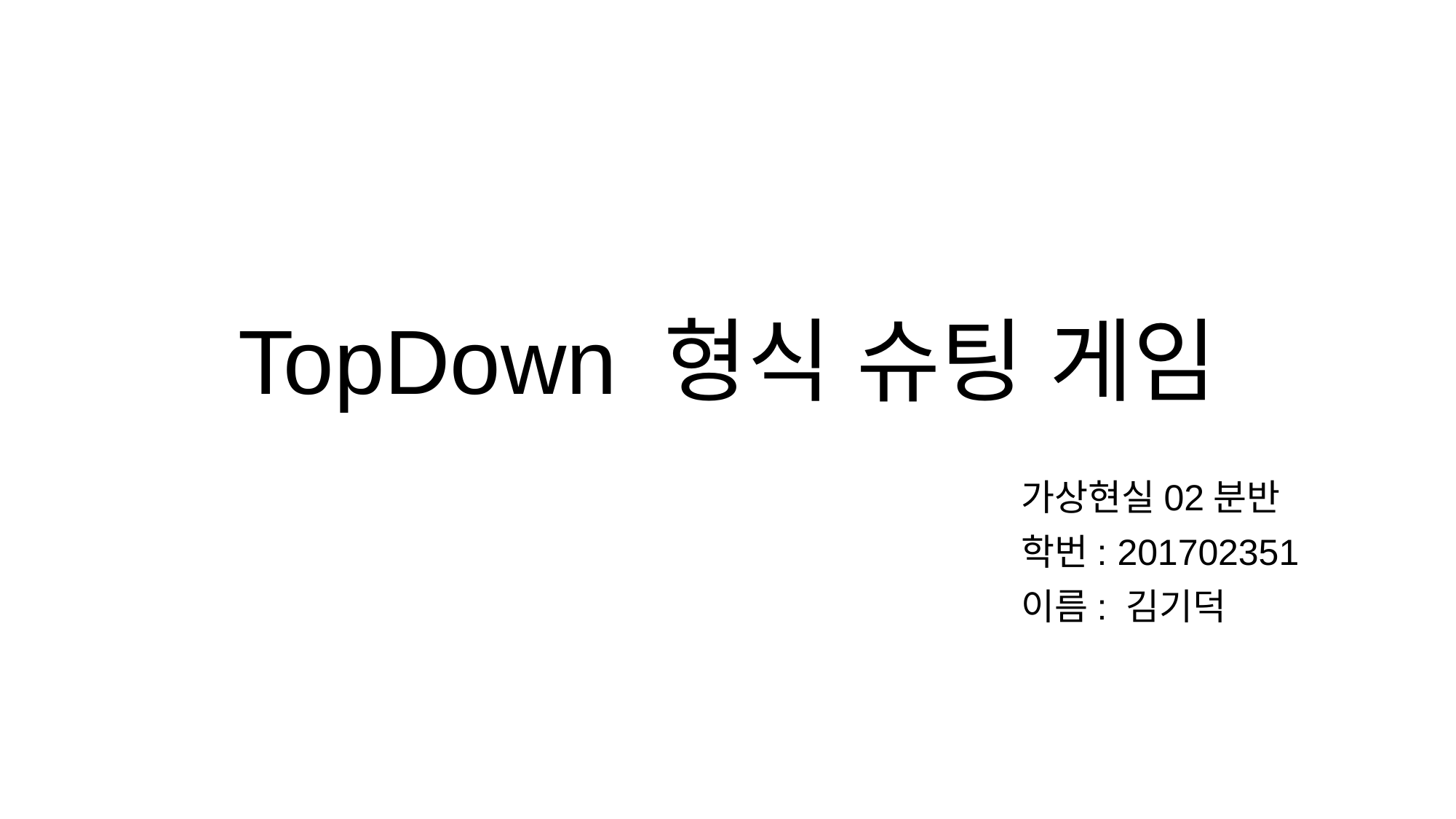

# TopDown 형식 슈팅 게임
가상현실02분반
학번: 201702351
이름: 김기덕